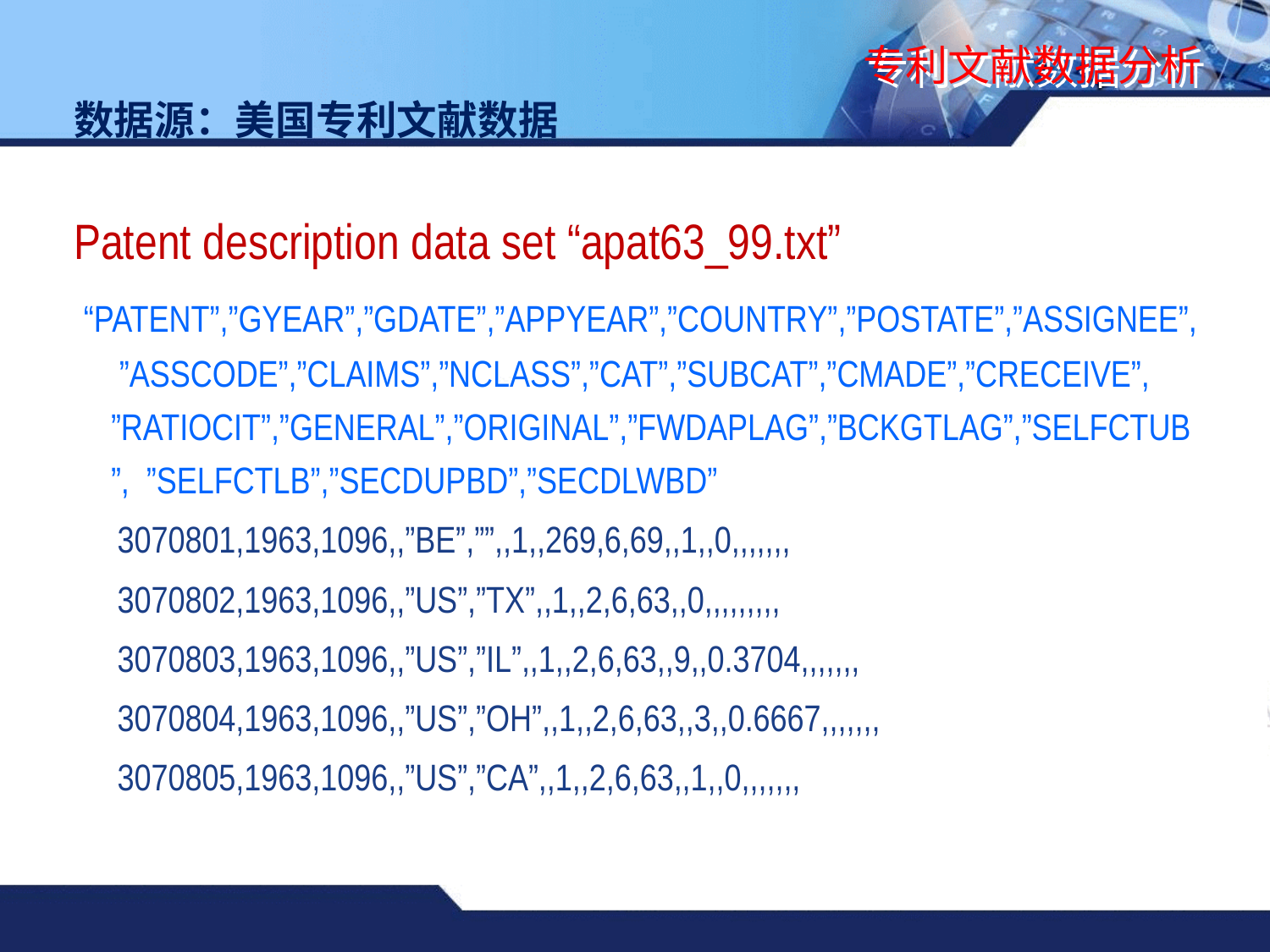

# 专利文献数据分析
数据源：美国专利文献数据

Patent description data set “apat63_99.txt”
 “PATENT”,”GYEAR”,”GDATE”,”APPYEAR”,”COUNTRY”,”POSTATE”,”ASSIGNEE”,  ”ASSCODE”,”CLAIMS”,”NCLASS”,”CAT”,”SUBCAT”,”CMADE”,”CRECEIVE”,  ”RATIOCIT”,”GENERAL”,”ORIGINAL”,”FWDAPLAG”,”BCKGTLAG”,”SELFCTUB”,  ”SELFCTLB”,”SECDUPBD”,”SECDLWBD”
3070801,1963,1096,,”BE”,””,,1,,269,6,69,,1,,0,,,,,,,
3070802,1963,1096,,”US”,”TX”,,1,,2,6,63,,0,,,,,,,,,
3070803,1963,1096,,”US”,”IL”,,1,,2,6,63,,9,,0.3704,,,,,,,
3070804,1963,1096,,”US”,”OH”,,1,,2,6,63,,3,,0.6667,,,,,,,
3070805,1963,1096,,”US”,”CA”,,1,,2,6,63,,1,,0,,,,,,,